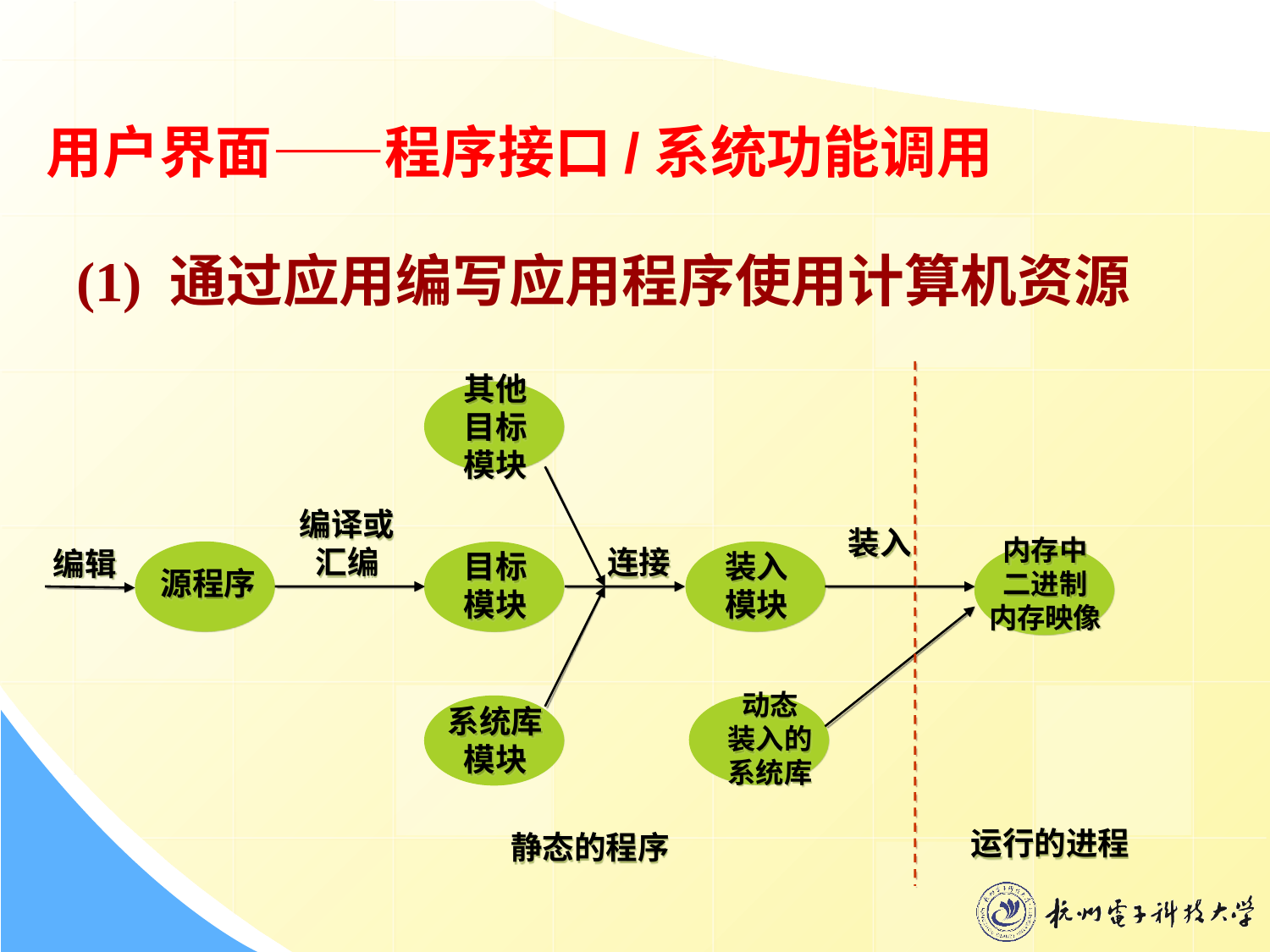

用户界面——程序接口/系统功能调用
(1) 通过应用编写应用程序使用计算机资源

其他
目标
模块

连接
装入
模块

系统库
模块

编译或汇编
目标
模块

装入
内存中
二进制
内存映像

编辑

源程序

动态
装入的
系统库

运行的进程
静态的程序